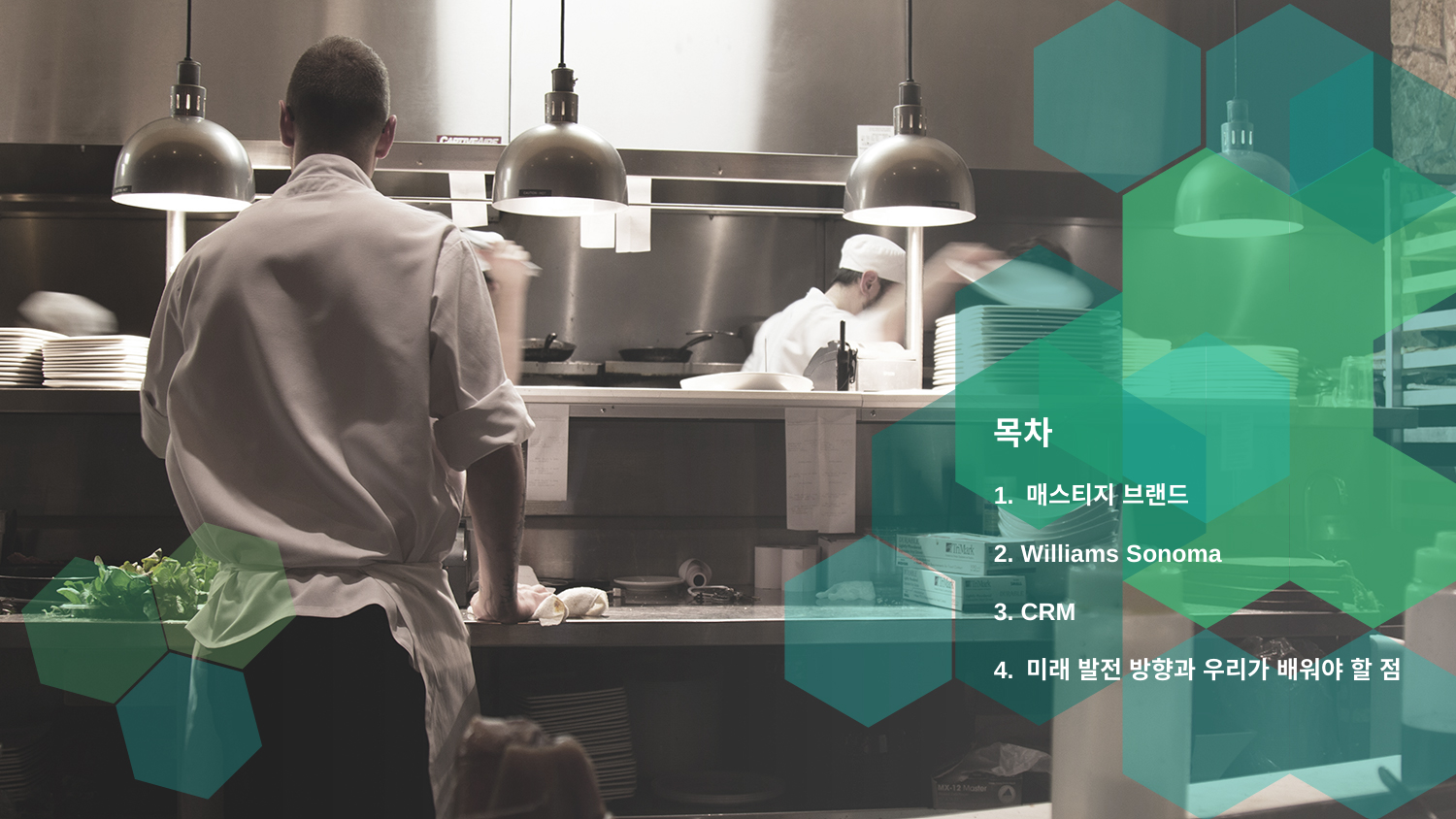

목차

1. 매스티지 브랜드

2. Williams Sonoma

3. CRM

4. 미래 발전 방향과 우리가 배워야 할 점